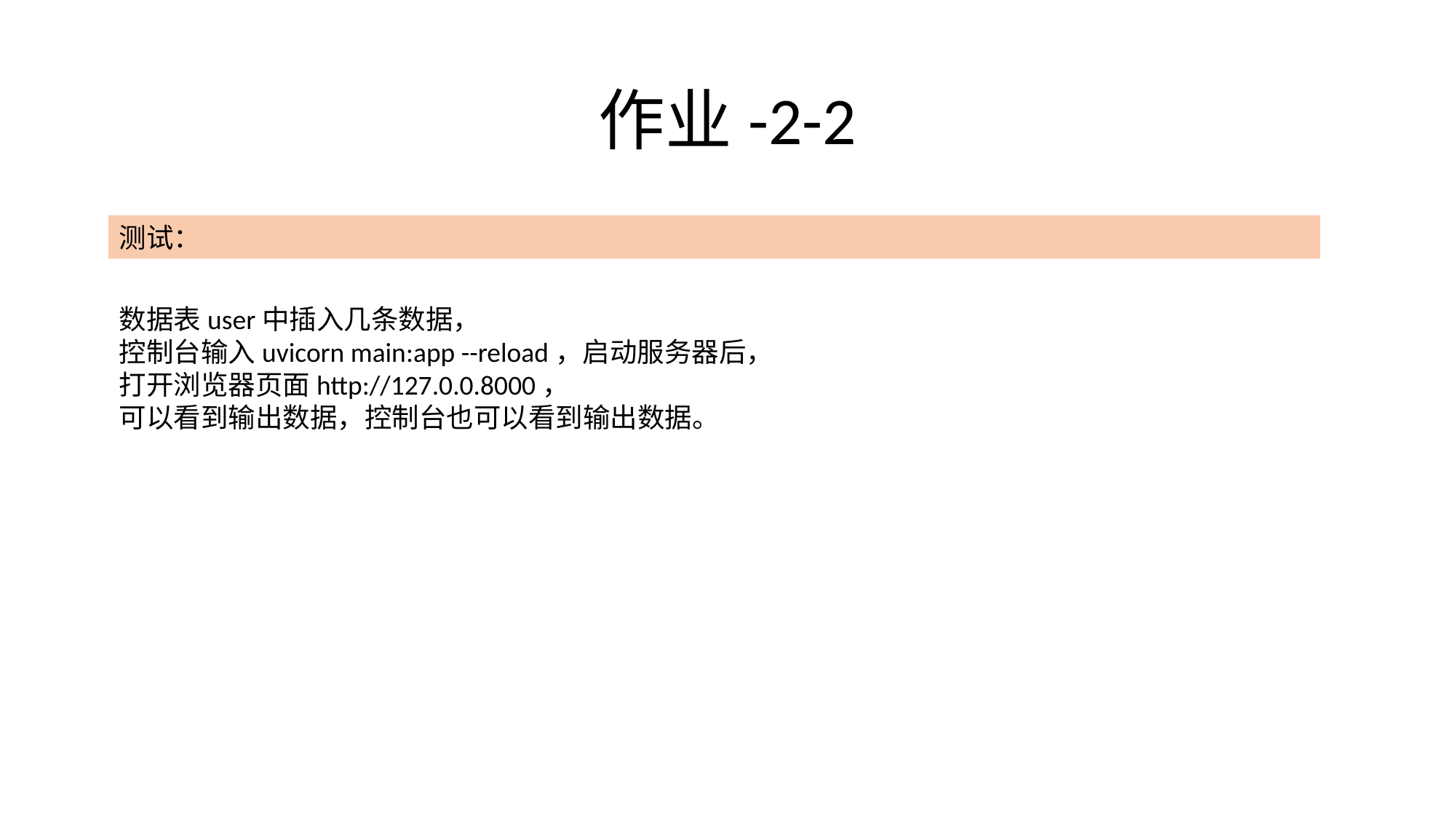

# 作业-2-2
测试：
数据表user中插入几条数据，
控制台输入uvicorn main:app --reload，启动服务器后，
打开浏览器页面http://127.0.0.8000，
可以看到输出数据，控制台也可以看到输出数据。